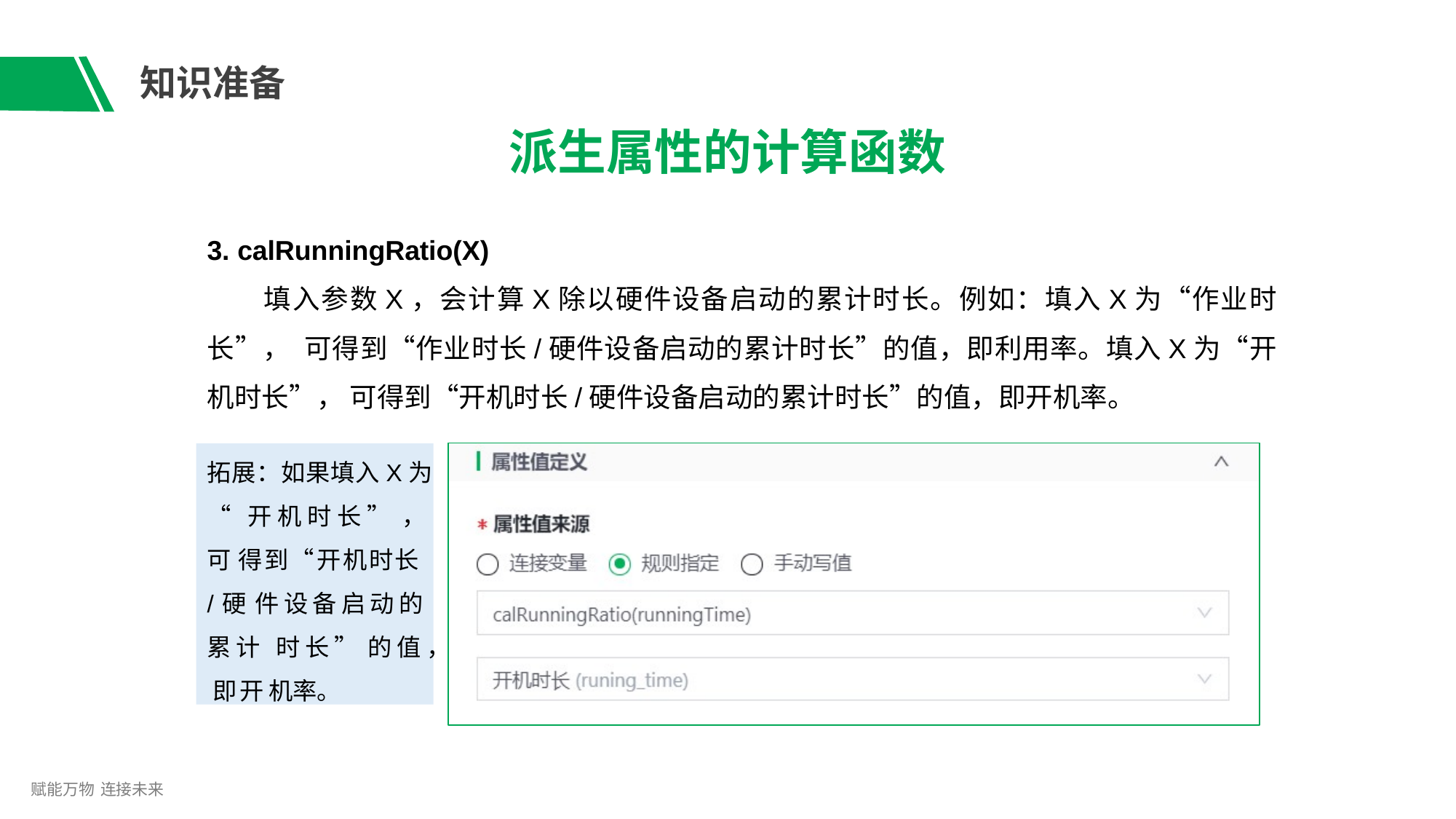

# 知识准备
派生属性的计算函数
3. calRunningRatio(X)
填入参数X，会计算X除以硬件设备启动的累计时长。例如：填入X为“作业时长”，  可得到“作业时长/硬件设备启动的累计时长”的值，即利用率。填入X为“开机时长”， 可得到“开机时长/硬件设备启动的累计时长”的值，即开机率。

拓展：如果填入X为
“ 开机时长” ， 可 得到“开机时长/硬 件设备启动的累计 时长” 的值， 即开 机率。

赋能万物 连接未来